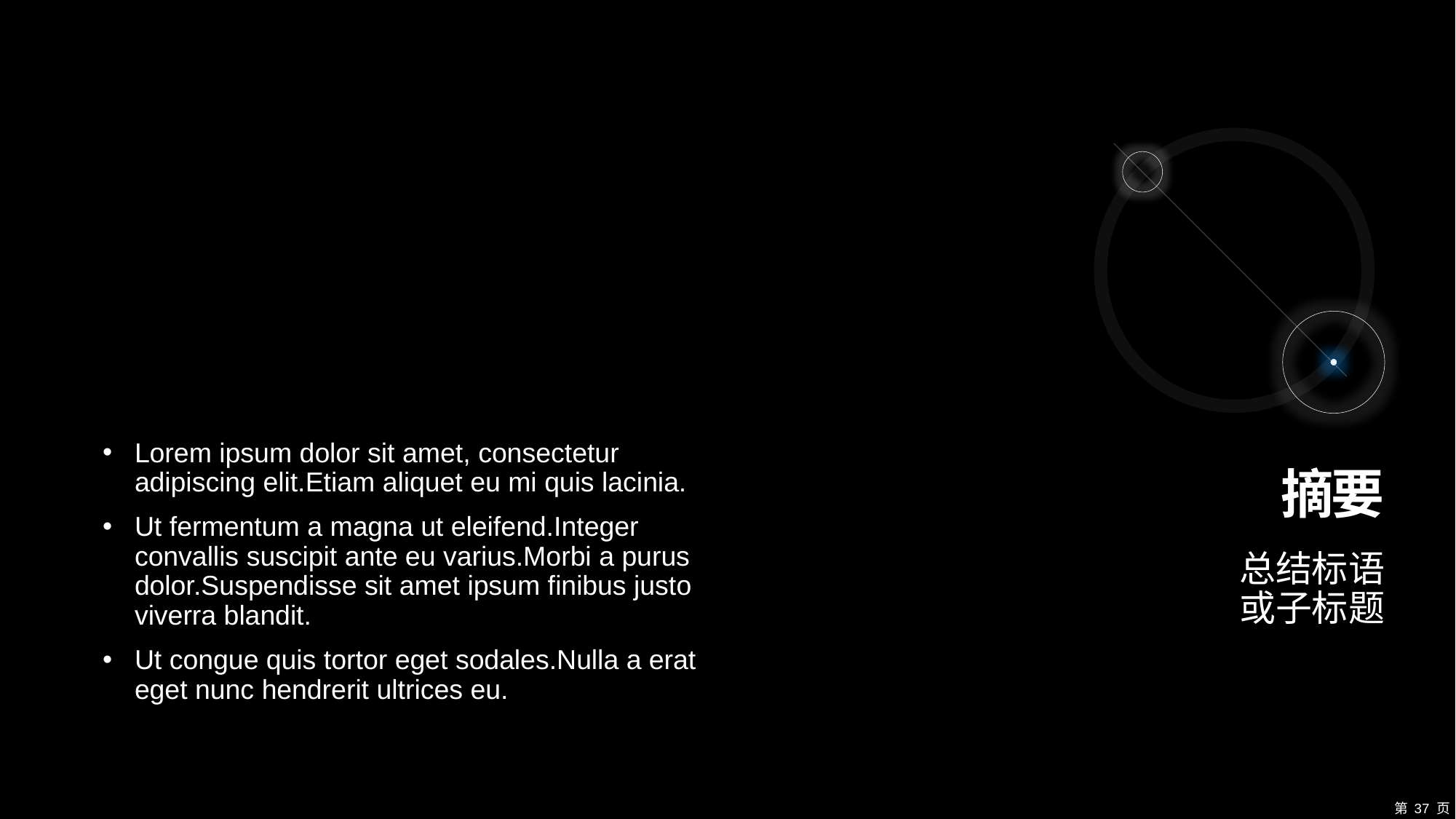

Lorem ipsum dolor sit amet, consectetur adipiscing elit.Etiam aliquet eu mi quis lacinia.
Ut fermentum a magna ut eleifend.Integer convallis suscipit ante eu varius.Morbi a purus dolor.Suspendisse sit amet ipsum finibus justo viverra blandit.
Ut congue quis tortor eget sodales.Nulla a erat eget nunc hendrerit ultrices eu.
# 摘要
总结标语
或子标题
第 37 页